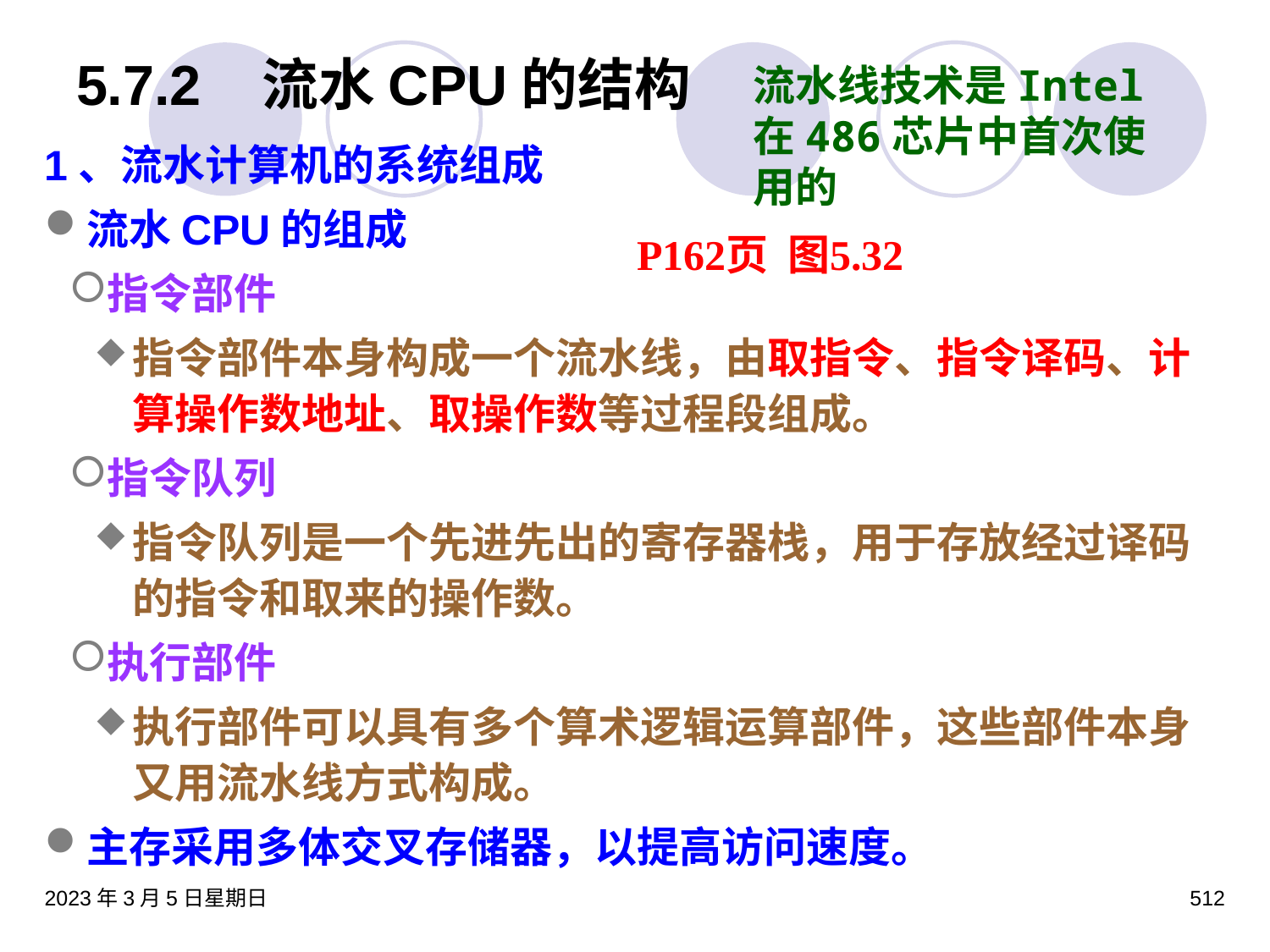

# 5.7.2   流水CPU的结构
流水线技术是Intel在486芯片中首次使用的
1、流水计算机的系统组成
流水CPU的组成
指令部件
指令部件本身构成一个流水线，由取指令、指令译码、计算操作数地址、取操作数等过程段组成。
指令队列
指令队列是一个先进先出的寄存器栈，用于存放经过译码的指令和取来的操作数。
执行部件
执行部件可以具有多个算术逻辑运算部件，这些部件本身又用流水线方式构成。
主存采用多体交叉存储器，以提高访问速度。
P162页  图5.32
2023年3月5日星期日
512